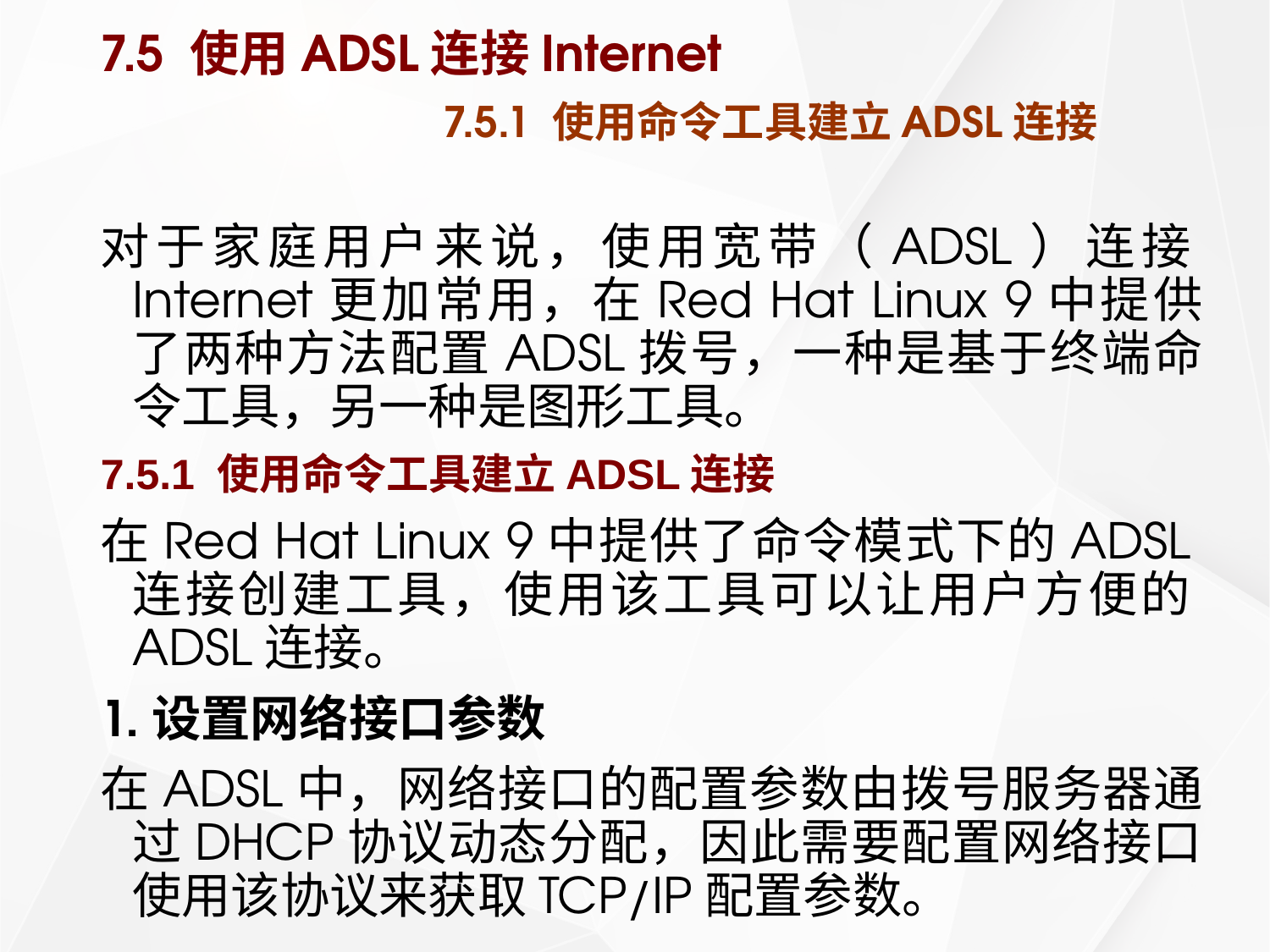

# 7.5 使用ADSL连接Internet 7.5.1 使用命令工具建立ADSL连接
对于家庭用户来说，使用宽带（ADSL）连接Internet更加常用，在Red Hat Linux 9中提供了两种方法配置ADSL拨号，一种是基于终端命令工具，另一种是图形工具。
7.5.1 使用命令工具建立ADSL连接
在Red Hat Linux 9中提供了命令模式下的ADSL连接创建工具，使用该工具可以让用户方便的ADSL连接。
1.设置网络接口参数
在ADSL中，网络接口的配置参数由拨号服务器通过DHCP协议动态分配，因此需要配置网络接口使用该协议来获取TCP/IP配置参数。